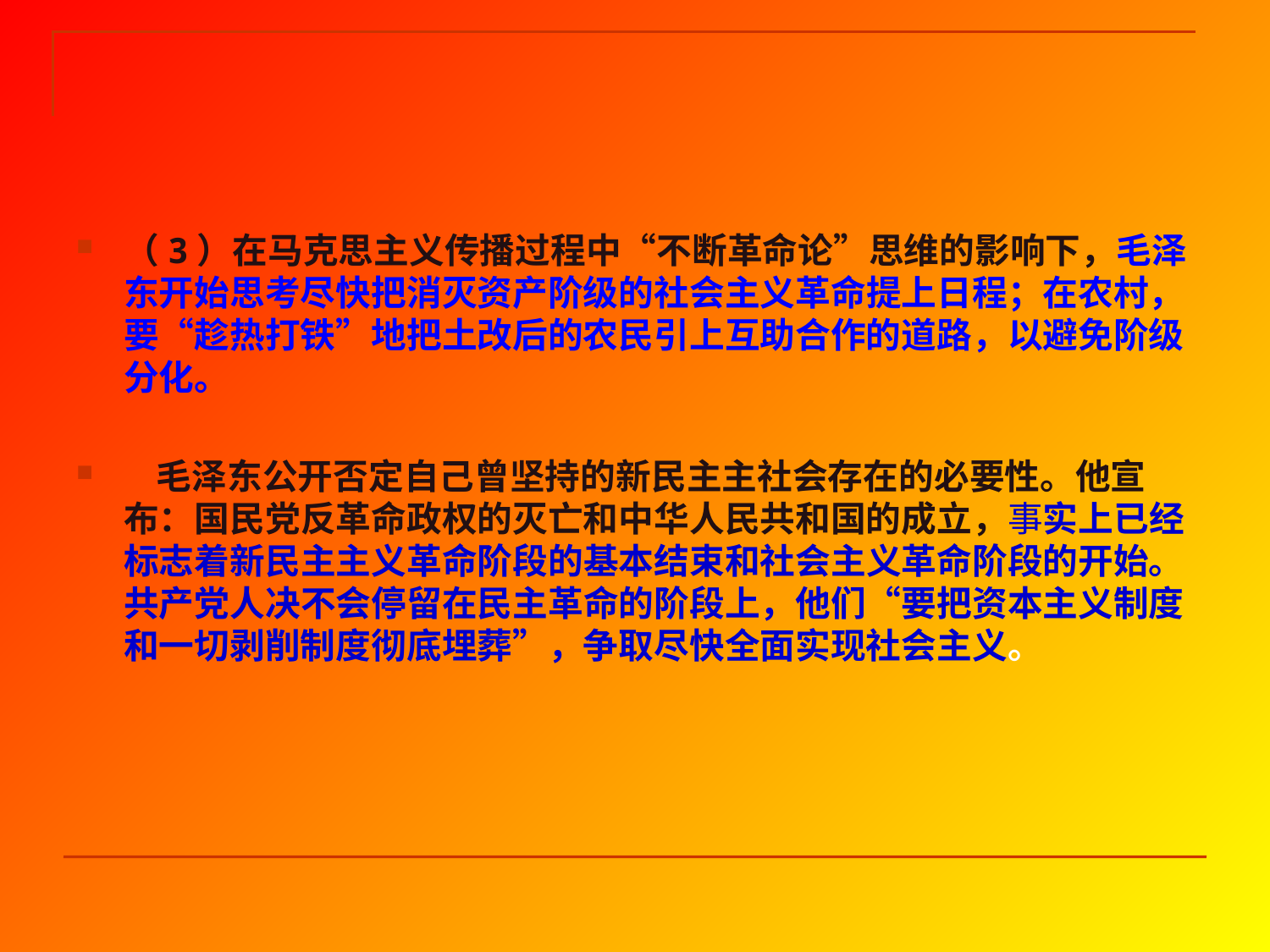

（3）在马克思主义传播过程中“不断革命论”思维的影响下，毛泽东开始思考尽快把消灭资产阶级的社会主义革命提上日程；在农村，要“趁热打铁”地把土改后的农民引上互助合作的道路，以避免阶级分化。

   毛泽东公开否定自己曾坚持的新民主主社会存在的必要性。他宣布：国民党反革命政权的灭亡和中华人民共和国的成立，事实上已经标志着新民主主义革命阶段的基本结束和社会主义革命阶段的开始。共产党人决不会停留在民主革命的阶段上，他们“要把资本主义制度和一切剥削制度彻底埋葬”，争取尽快全面实现社会主义。